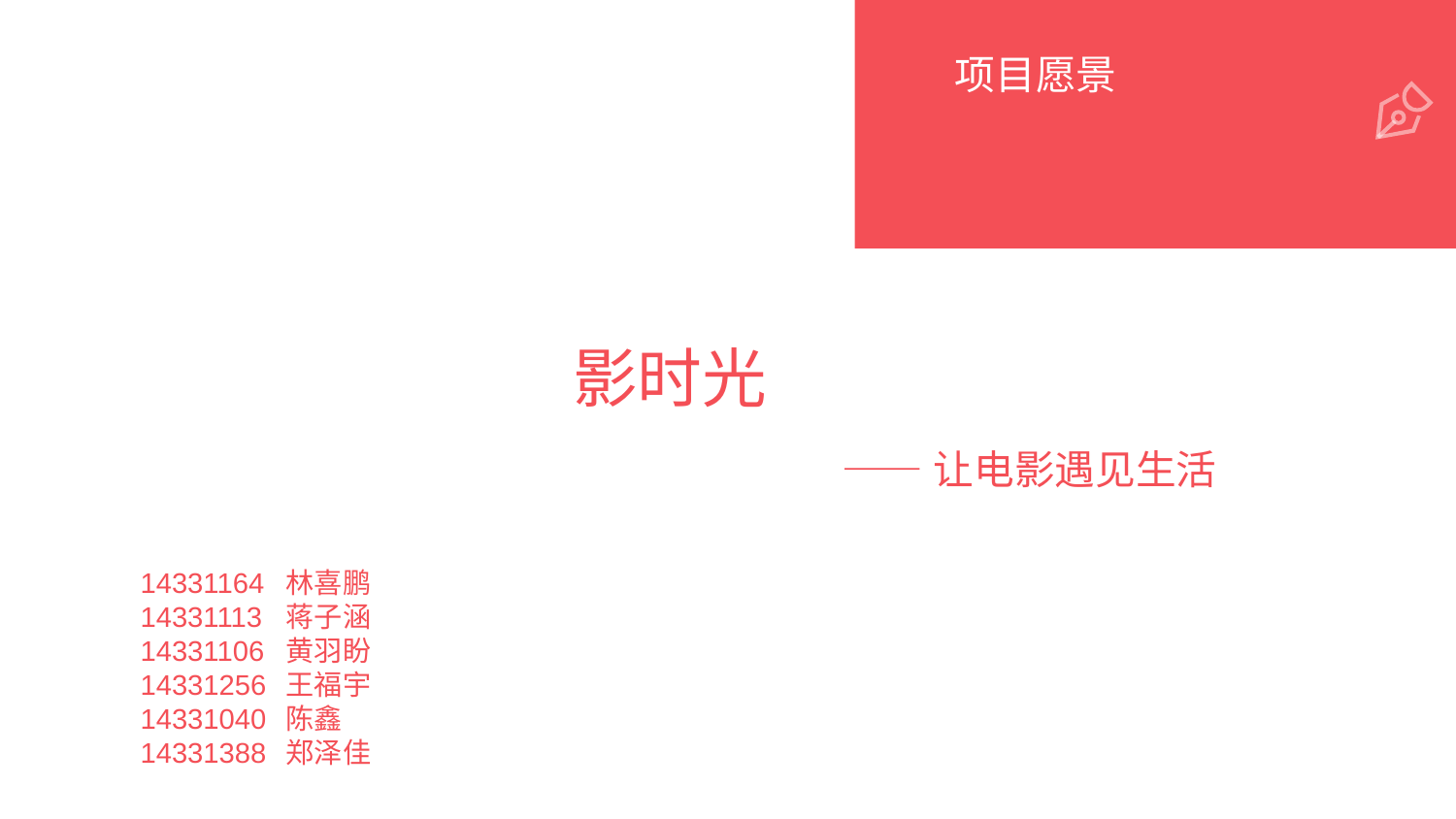

项目愿景

影时光
——让电影遇见生活
14331164 	林喜鹏
14331113 	蒋子涵
14331106 	黄羽盼
14331256 	王福宇
14331040	陈鑫
14331388	郑泽佳